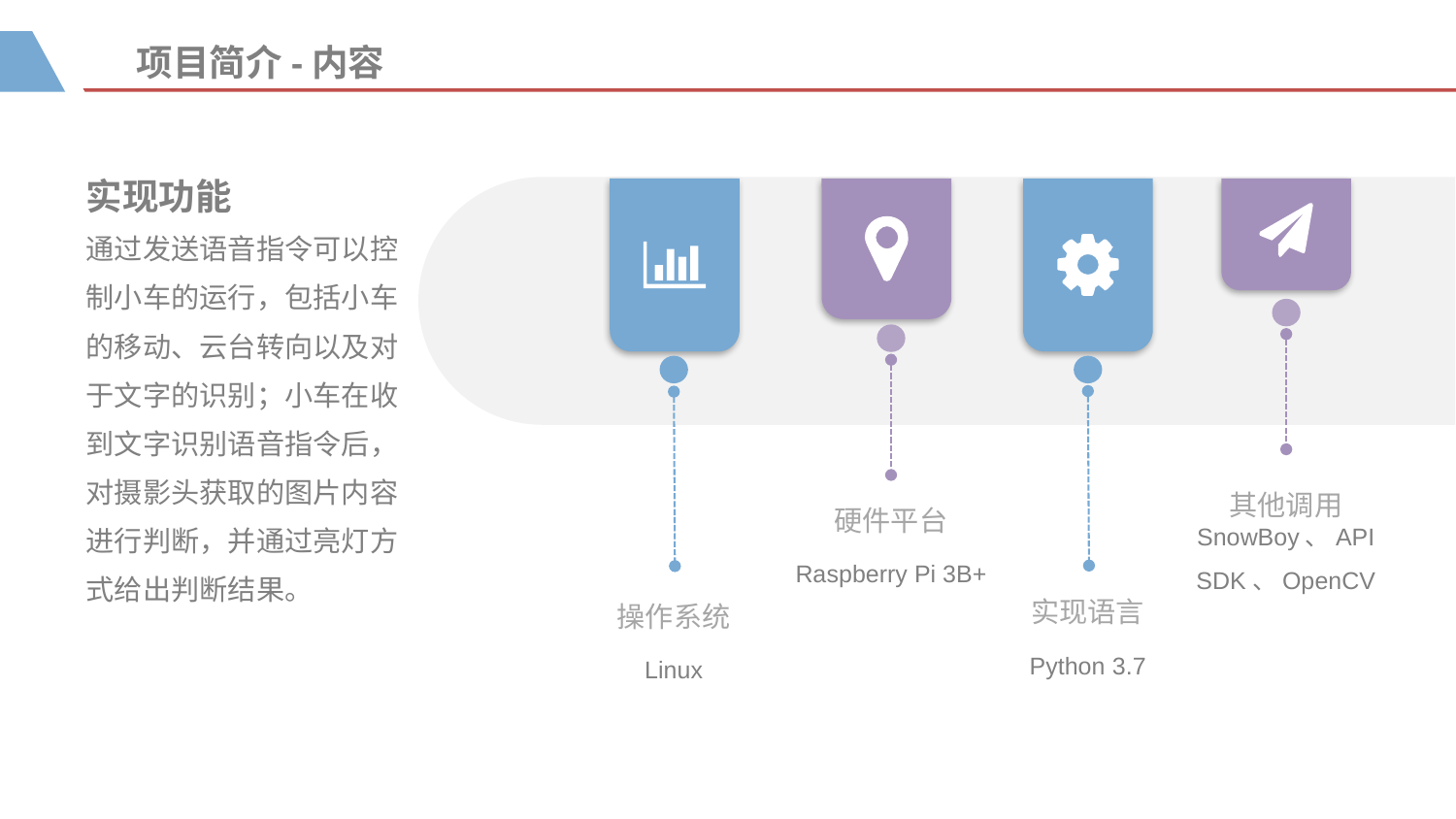

项目简介-内容
实现功能
通过发送语音指令可以控制小车的运行，包括小车的移动、云台转向以及对于文字的识别；小车在收到文字识别语音指令后，对摄影头获取的图片内容进行判断，并通过亮灯方式给出判断结果。

其他调用
SnowBoy、API SDK、OpenCV
硬件平台
Raspberry Pi 3B+
实现语言
Python 3.7
操作系统
Linux